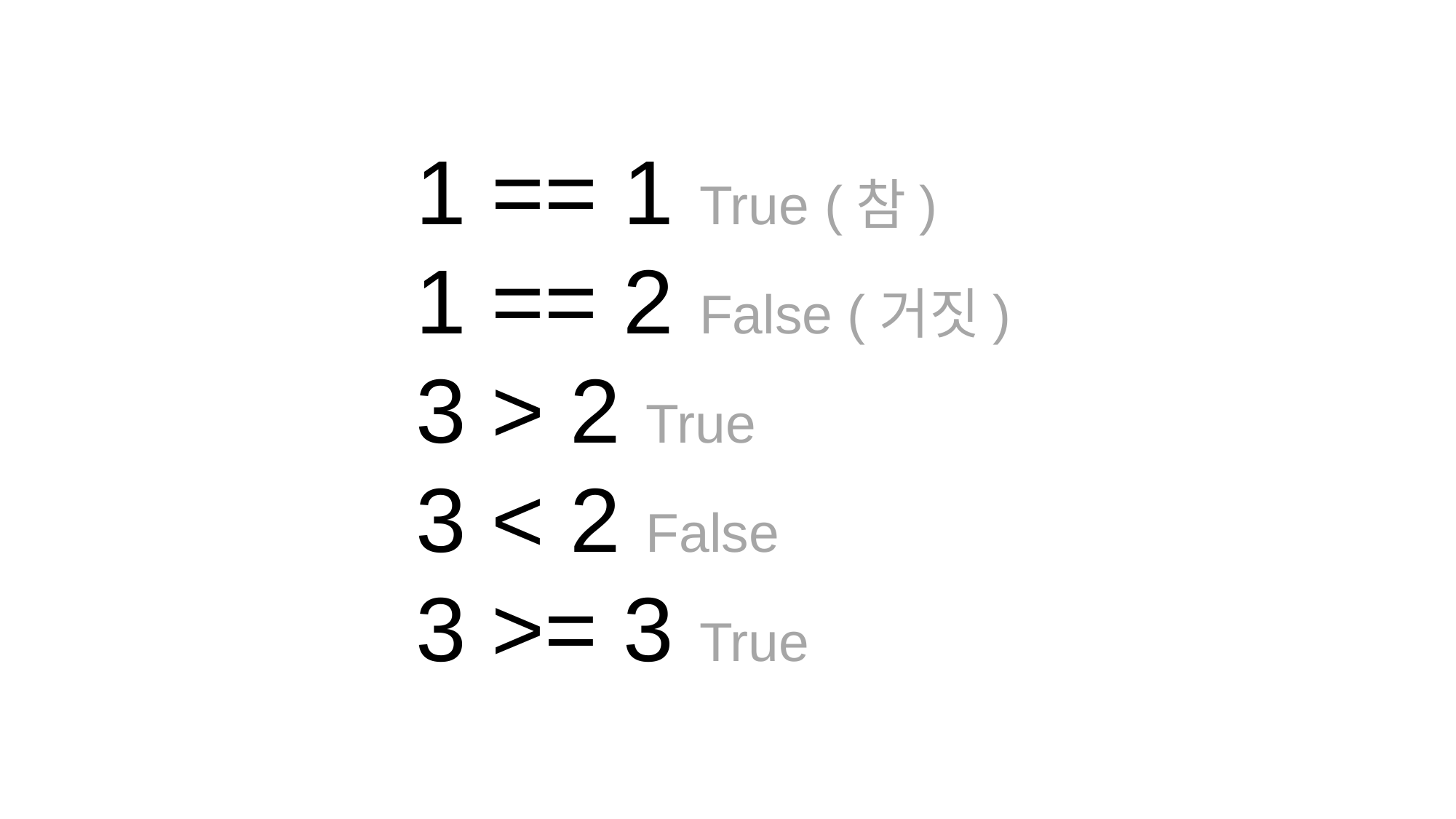

1 == 1 True (참)
1 == 2 False (거짓)
3 > 2 True
3 < 2 False
3 >= 3 True